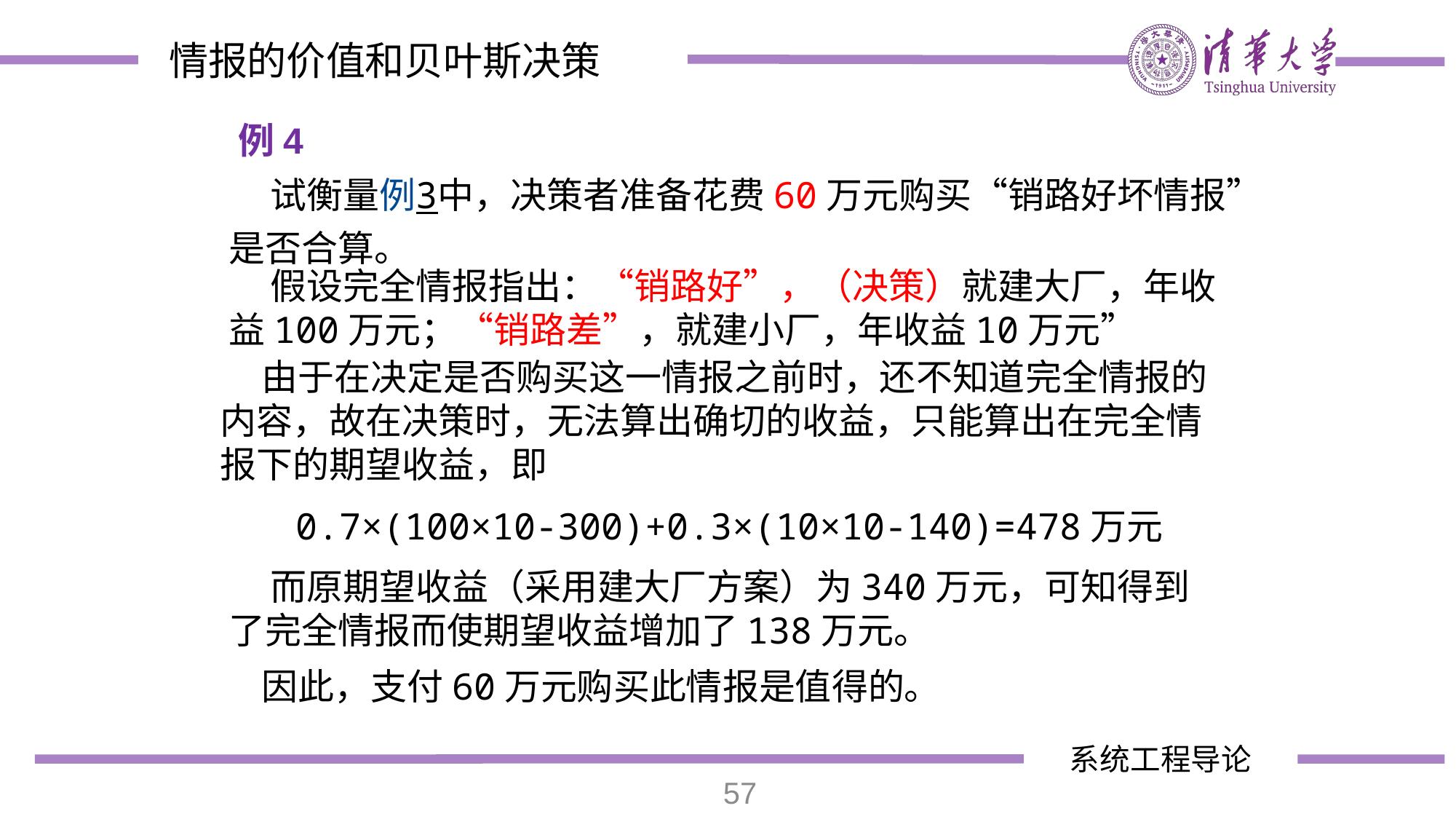

情报的价值和贝叶斯决策
例4
    试衡量例3中，决策者准备花费60万元购买“销路好坏情报”是否合算。
    假设完全情报指出：“销路好”，（决策）就建大厂，年收益100万元；“销路差”，就建小厂，年收益10万元”
    由于在决定是否购买这一情报之前时，还不知道完全情报的内容，故在决策时，无法算出确切的收益，只能算出在完全情报下的期望收益，即
 0.7×(100×10-300)+0.3×(10×10-140)=478万元

    而原期望收益（采用建大厂方案）为340万元，可知得到了完全情报而使期望收益增加了138万元。
    因此，支付60万元购买此情报是值得的。